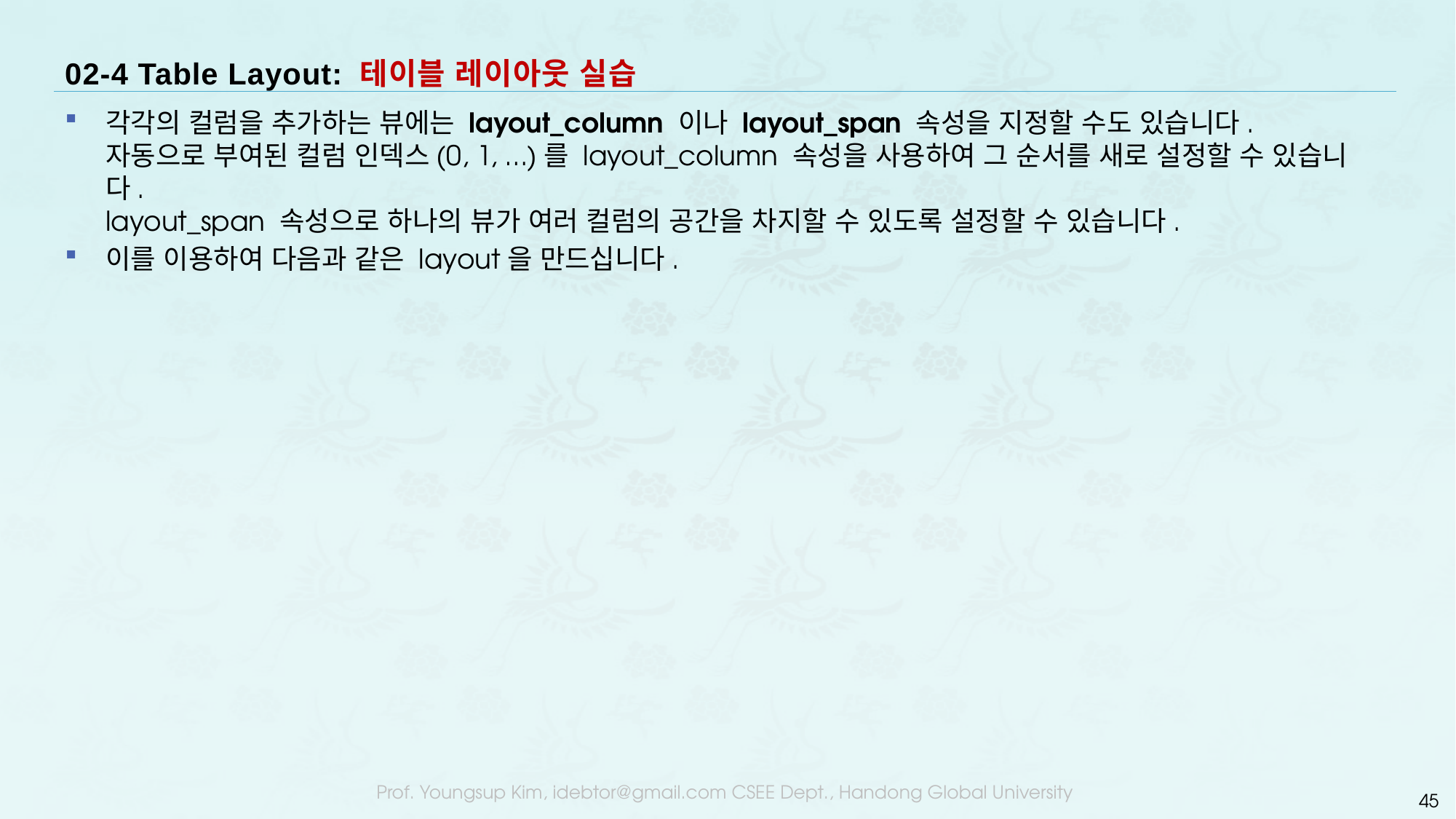

# 02-4 Table Layout: 테이블 레이아웃 실습
각각의 컬럼을 추가하는 뷰에는 layout_column 이나 layout_span 속성을 지정할 수도 있습니다.
자동으로 부여된 컬럼 인덱스(0, 1, …)를 layout_column 속성을 사용하여 그 순서를 새로 설정할 수 있습니다.
layout_span 속성으로 하나의 뷰가 여러 컬럼의 공간을 차지할 수 있도록 설정할 수 있습니다.
이를 이용하여 다음과 같은 layout을 만드십니다.
45